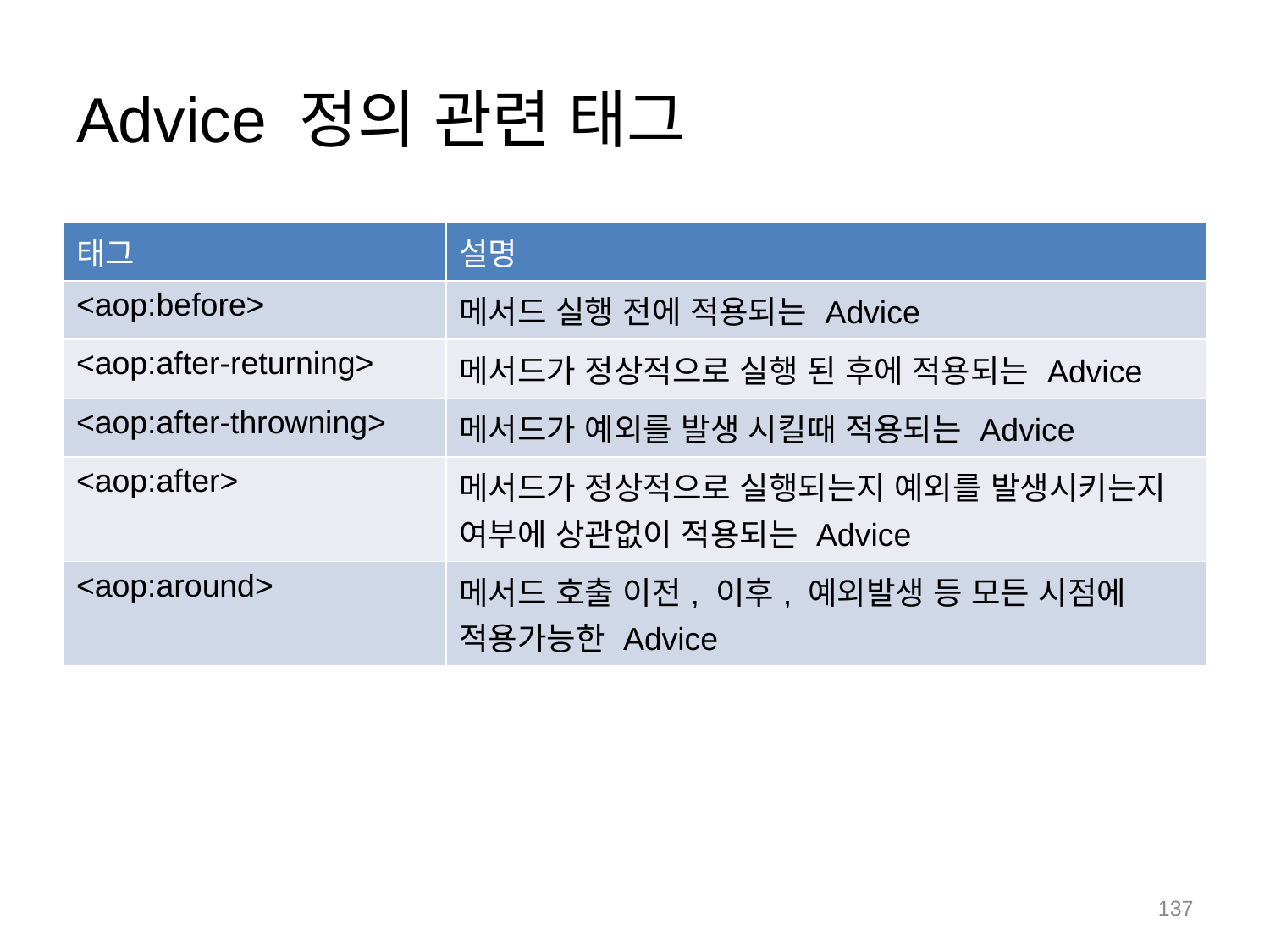

# Advice 정의 관련 태그
| 태그 | 설명 |
| --- | --- |
| <aop:before> | 메서드 실행 전에 적용되는 Advice |
| <aop:after-returning> | 메서드가 정상적으로 실행 된 후에 적용되는 Advice |
| <aop:after-throwning> | 메서드가 예외를 발생 시킬때 적용되는 Advice |
| <aop:after> | 메서드가 정상적으로 실행되는지 예외를 발생시키는지 여부에 상관없이 적용되는 Advice |
| <aop:around> | 메서드 호출 이전, 이후, 예외발생 등 모든 시점에 적용가능한 Advice |
137